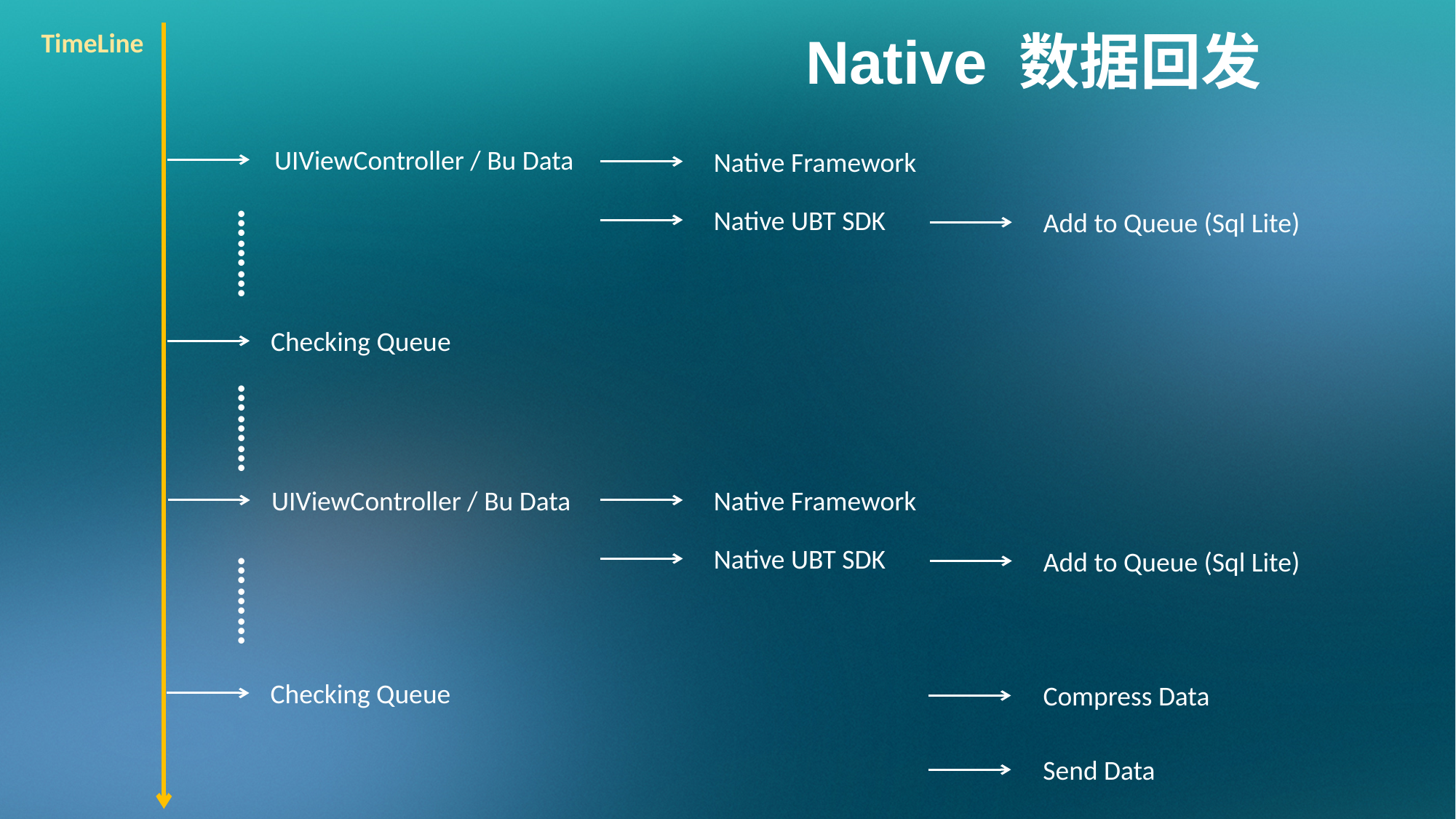

Native 数据回发
TimeLine
UIViewController / Bu Data
Native Framework
………
Native UBT SDK
Add to Queue (Sql Lite)
Checking Queue
………
UIViewController / Bu Data
Native Framework
Native UBT SDK
Add to Queue (Sql Lite)
………
Checking Queue
Compress Data
Send Data